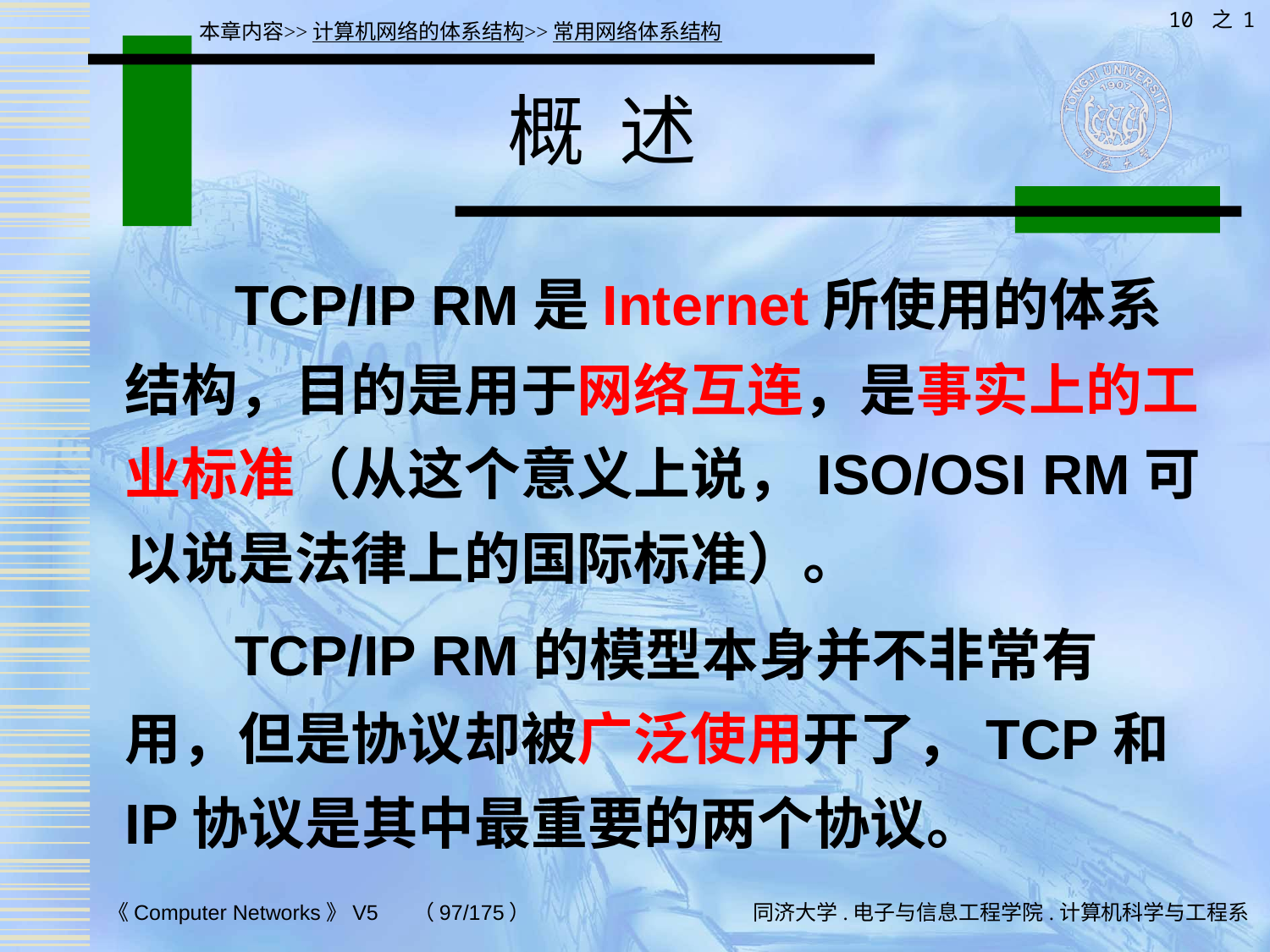

10 之 1
本章内容>>计算机网络的体系结构>>常用网络体系结构
# 概  述
       TCP/IP RM是Internet所使用的体系结构，目的是用于网络互连，是事实上的工业标准（从这个意义上说，ISO/OSI RM可以说是法律上的国际标准）。
       TCP/IP RM的模型本身并不非常有用，但是协议却被广泛使用开了，TCP和IP协议是其中最重要的两个协议。